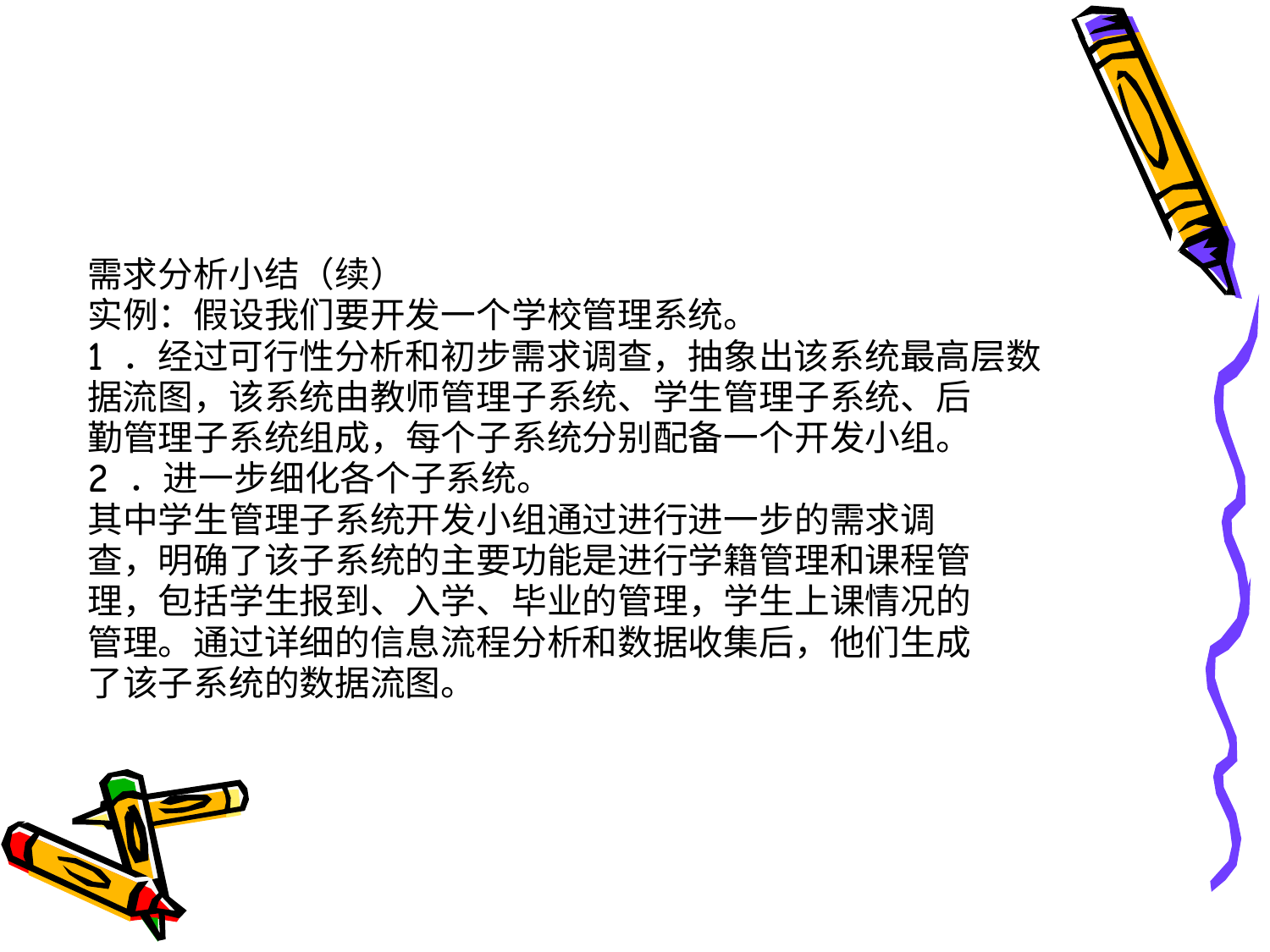

#
需求分析小结（续）
实例：假设我们要开发一个学校管理系统。
1 ．经过可行性分析和初步需求调查，抽象出该系统最高层数
据流图，该系统由教师管理子系统、学生管理子系统、后
勤管理子系统组成，每个子系统分别配备一个开发小组。
2 ．进一步细化各个子系统。
其中学生管理子系统开发小组通过进行进一步的需求调
查，明确了该子系统的主要功能是进行学籍管理和课程管
理，包括学生报到、入学、毕业的管理，学生上课情况的
管理。通过详细的信息流程分析和数据收集后，他们生成
了该子系统的数据流图。